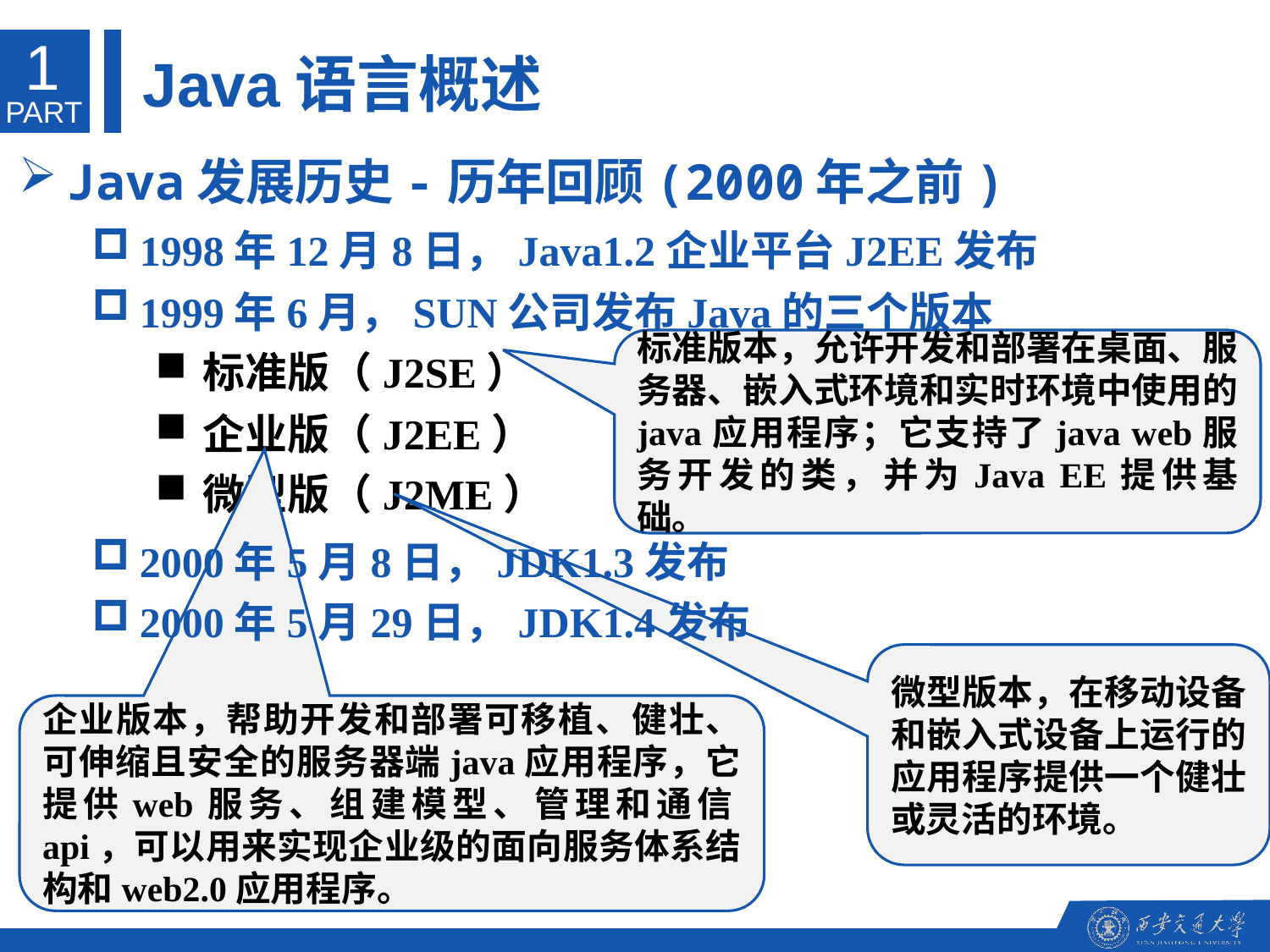

1
Java语言概述
PART
Java发展历史-历年回顾(2000年之前)
1998年12月8日，Java1.2企业平台J2EE发布
1999年6月，SUN公司发布Java的三个版本
标准版（J2SE）
企业版（J2EE）
微型版（J2ME）
标准版本，允许开发和部署在桌面、服务器、嵌入式环境和实时环境中使用的java应用程序；它支持了java web服务开发的类，并为Java EE提供基础。
2000年5月8日，JDK1.3发布
2000年5月29日，JDK1.4发布
微型版本，在移动设备和嵌入式设备上运行的应用程序提供一个健壮或灵活的环境。
企业版本，帮助开发和部署可移植、健壮、可伸缩且安全的服务器端java应用程序，它提供web服务、组建模型、管理和通信api，可以用来实现企业级的面向服务体系结构和web2.0应用程序。